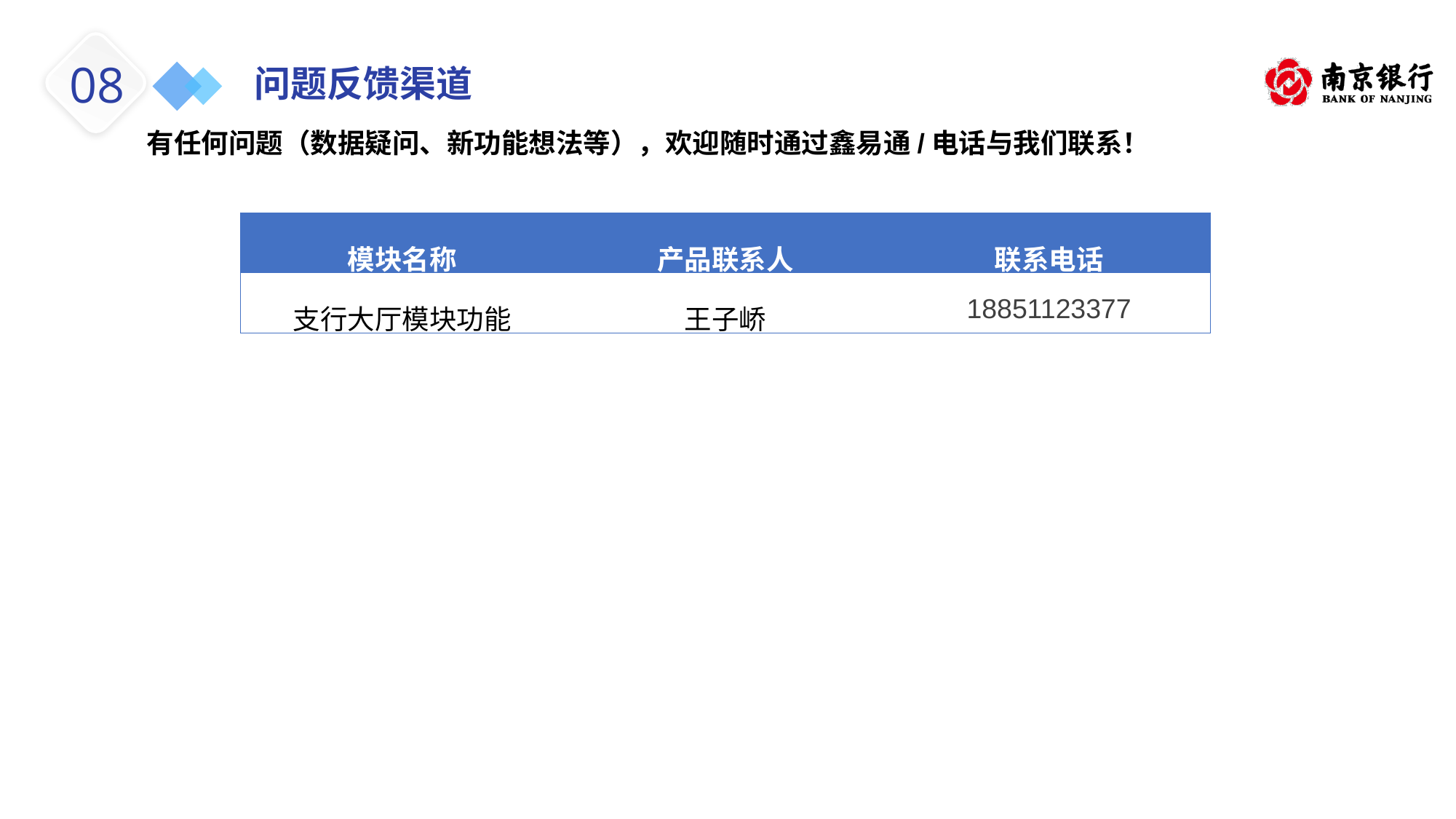

# 问题反馈渠道
08
有任何问题（数据疑问、新功能想法等），欢迎随时通过鑫易通/电话与我们联系！
| 模块名称 | 产品联系人 | 联系电话 |
| --- | --- | --- |
| 支行大厅模块功能 | 王子峤 | 18851123377 |